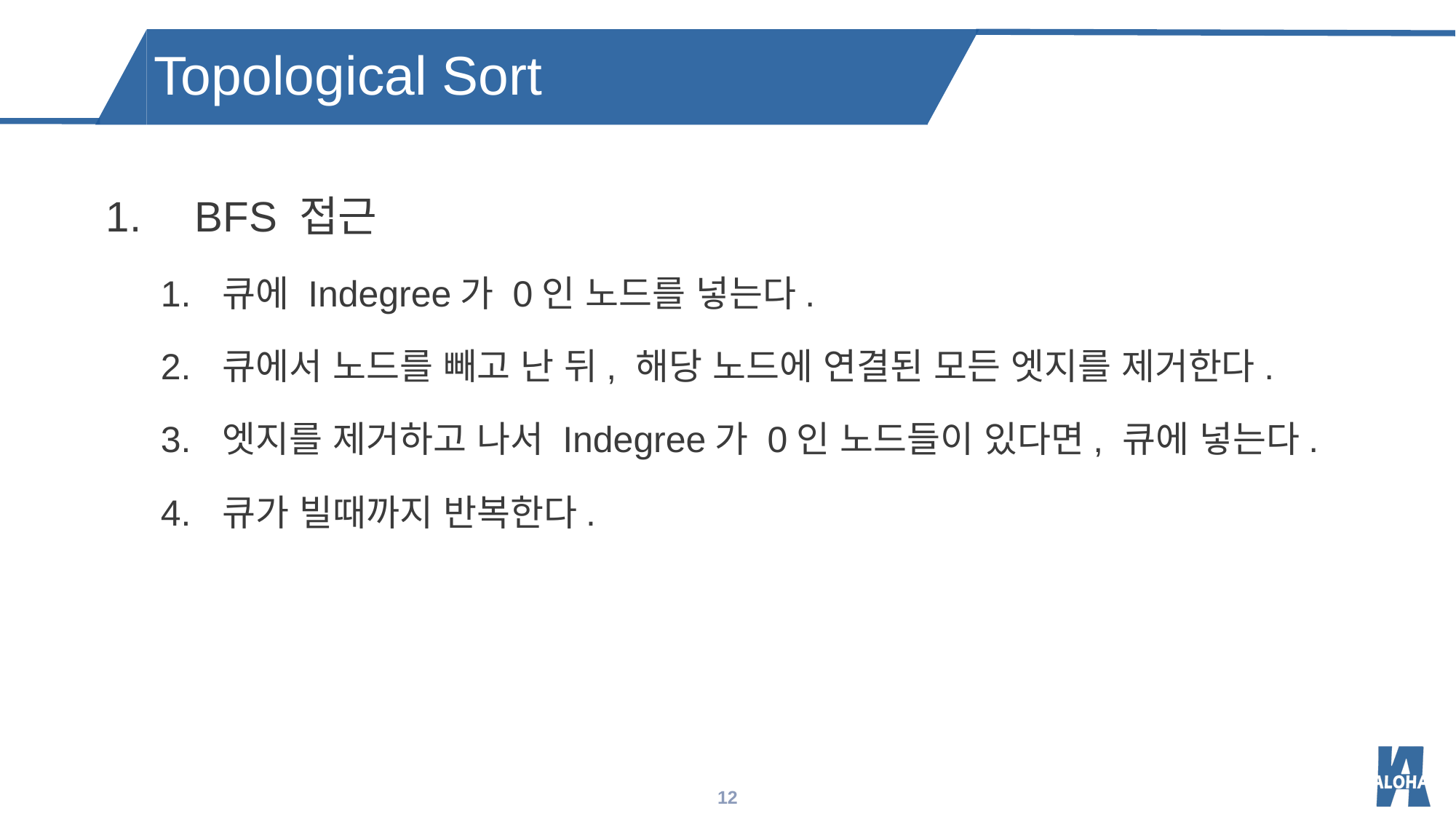

Topological Sort
BFS 접근
큐에 Indegree가 0인 노드를 넣는다.
큐에서 노드를 빼고 난 뒤, 해당 노드에 연결된 모든 엣지를 제거한다.
엣지를 제거하고 나서 Indegree가 0인 노드들이 있다면, 큐에 넣는다.
큐가 빌때까지 반복한다.
12